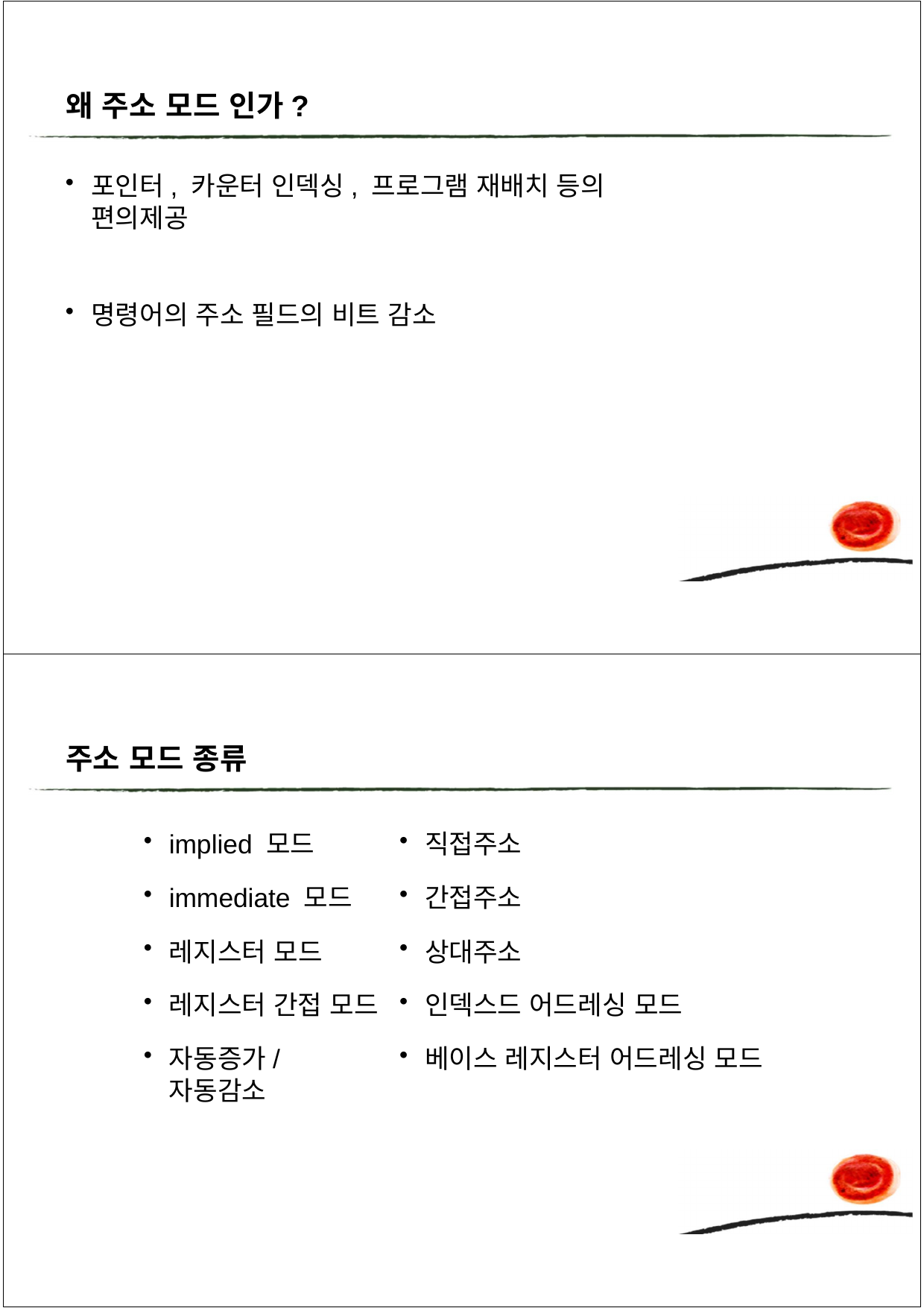

왜 주소 모드 인가?

포인터, 카운터 인덱싱, 프로그램 재배치 등의 편의제공

명령어의 주소 필드의 비트 감소

주소 모드 종류

implied 모드
immediate 모드
레지스터 모드
레지스터 간접 모드
자동증가/자동감소
직접주소
간접주소
상대주소
인덱스드 어드레싱 모드
베이스 레지스터 어드레싱 모드